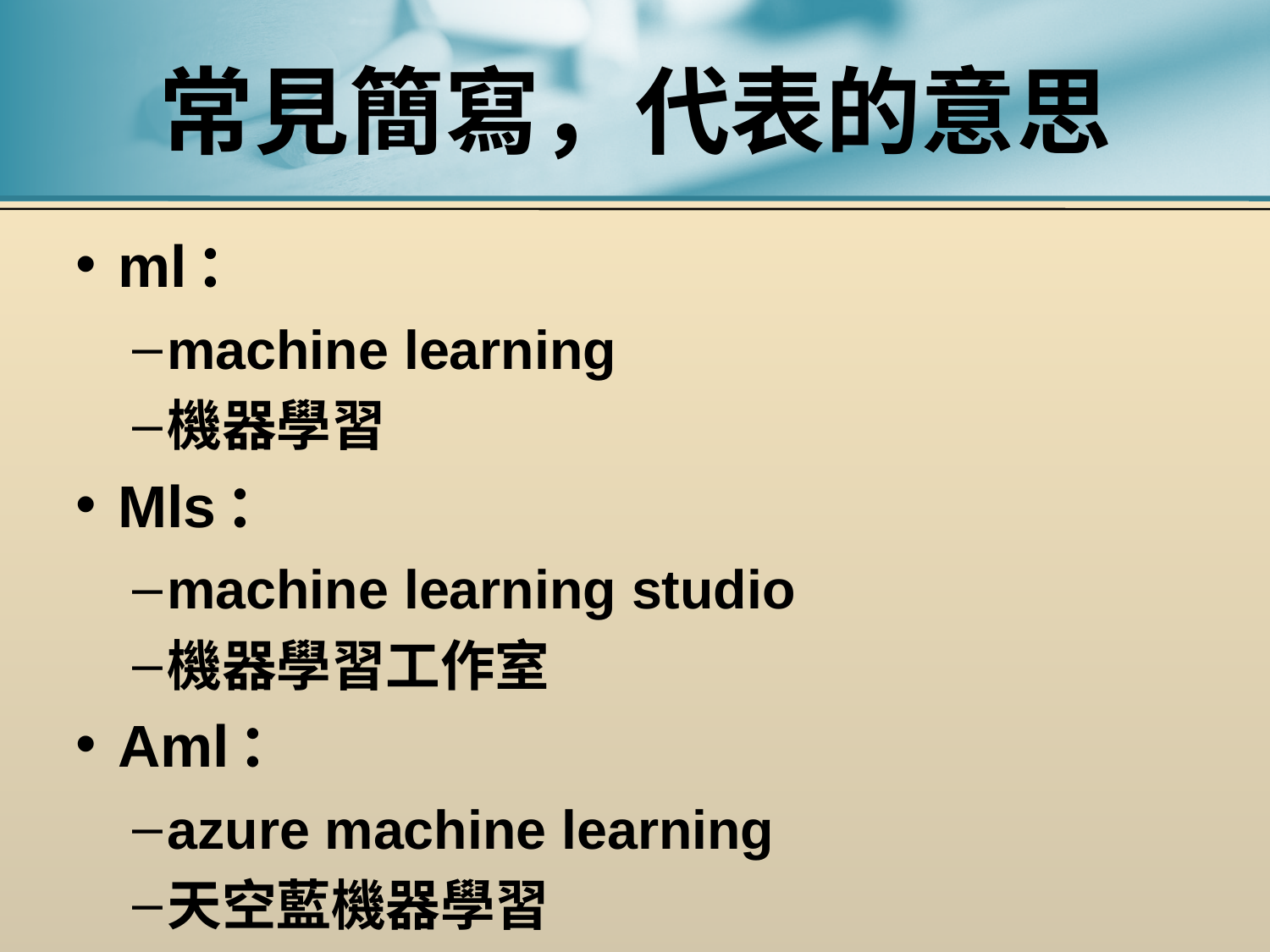

# 常見簡寫，代表的意思
ml：
machine learning
機器學習
Mls：
machine learning studio
機器學習工作室
Aml：
azure machine learning
天空藍機器學習